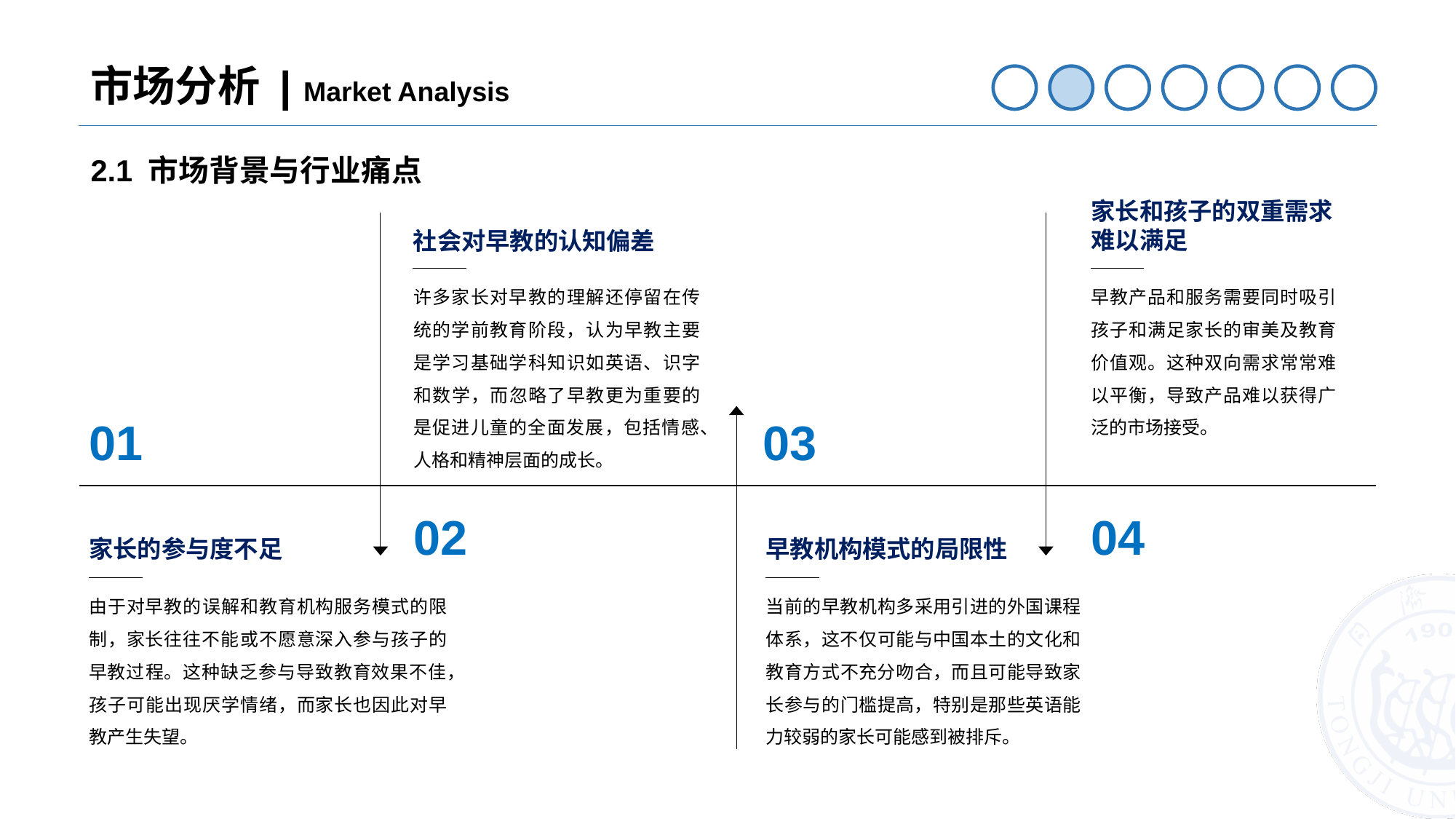

市场分析 | Market Analysis

2.1 市场背景与行业痛点
家长和孩子的双重需求难以满足
社会对早教的认知偏差
许多家长对早教的理解还停留在传统的学前教育阶段，认为早教主要是学习基础学科知识如英语、识字和数学，而忽略了早教更为重要的是促进儿童的全面发展，包括情感、人格和精神层面的成长。
早教产品和服务需要同时吸引孩子和满足家长的审美及教育价值观。这种双向需求常常难以平衡，导致产品难以获得广泛的市场接受。
01
03
04
02
家长的参与度不足
早教机构模式的局限性
由于对早教的误解和教育机构服务模式的限制，家长往往不能或不愿意深入参与孩子的早教过程。这种缺乏参与导致教育效果不佳，孩子可能出现厌学情绪，而家长也因此对早教产生失望。
当前的早教机构多采用引进的外国课程体系，这不仅可能与中国本土的文化和教育方式不充分吻合，而且可能导致家长参与的门槛提高，特别是那些英语能力较弱的家长可能感到被排斥。